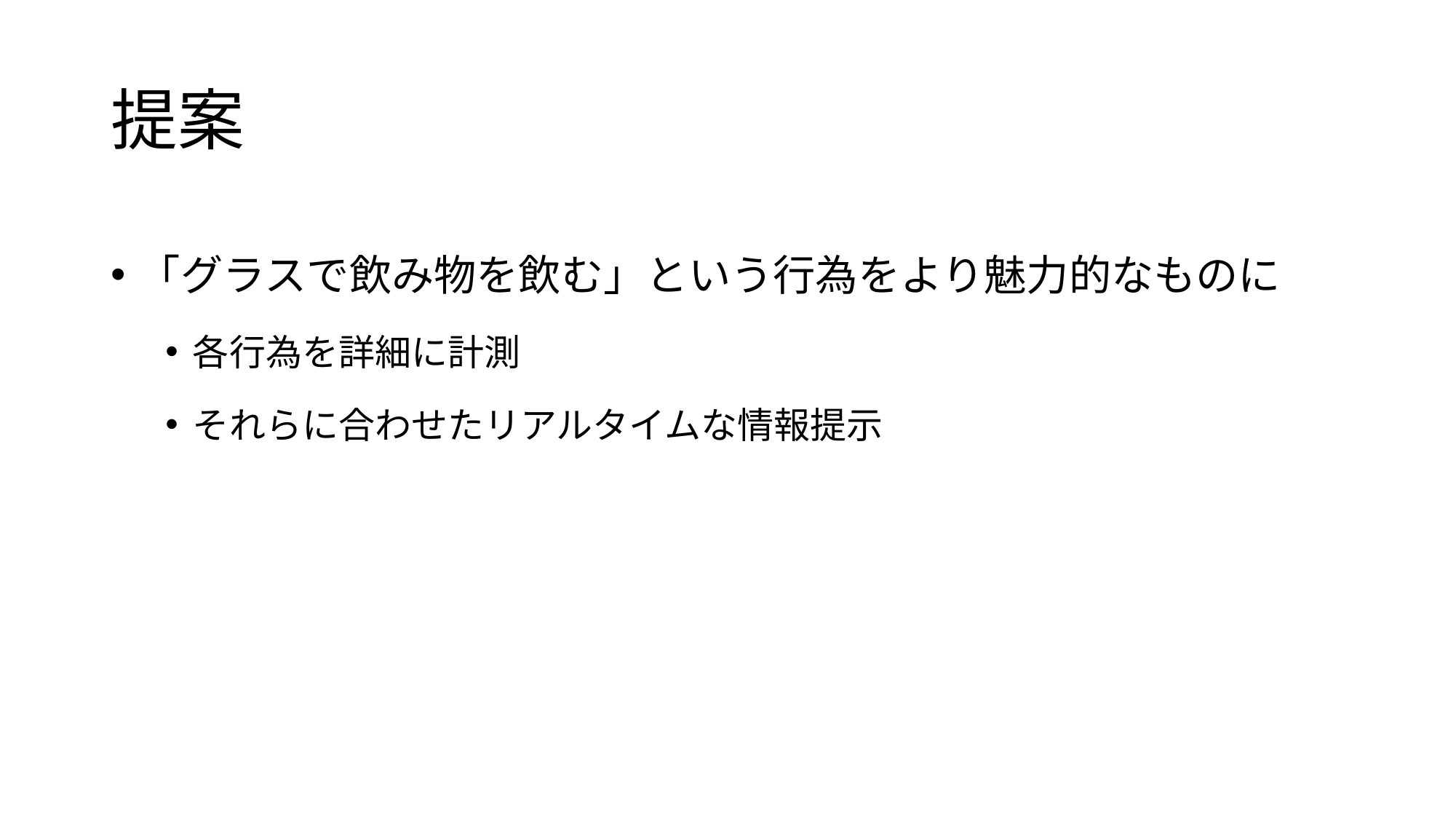

# 提案
「グラスで飲み物を飲む」という行為をより魅力的なものに
各行為を詳細に計測
それらに合わせたリアルタイムな情報提示